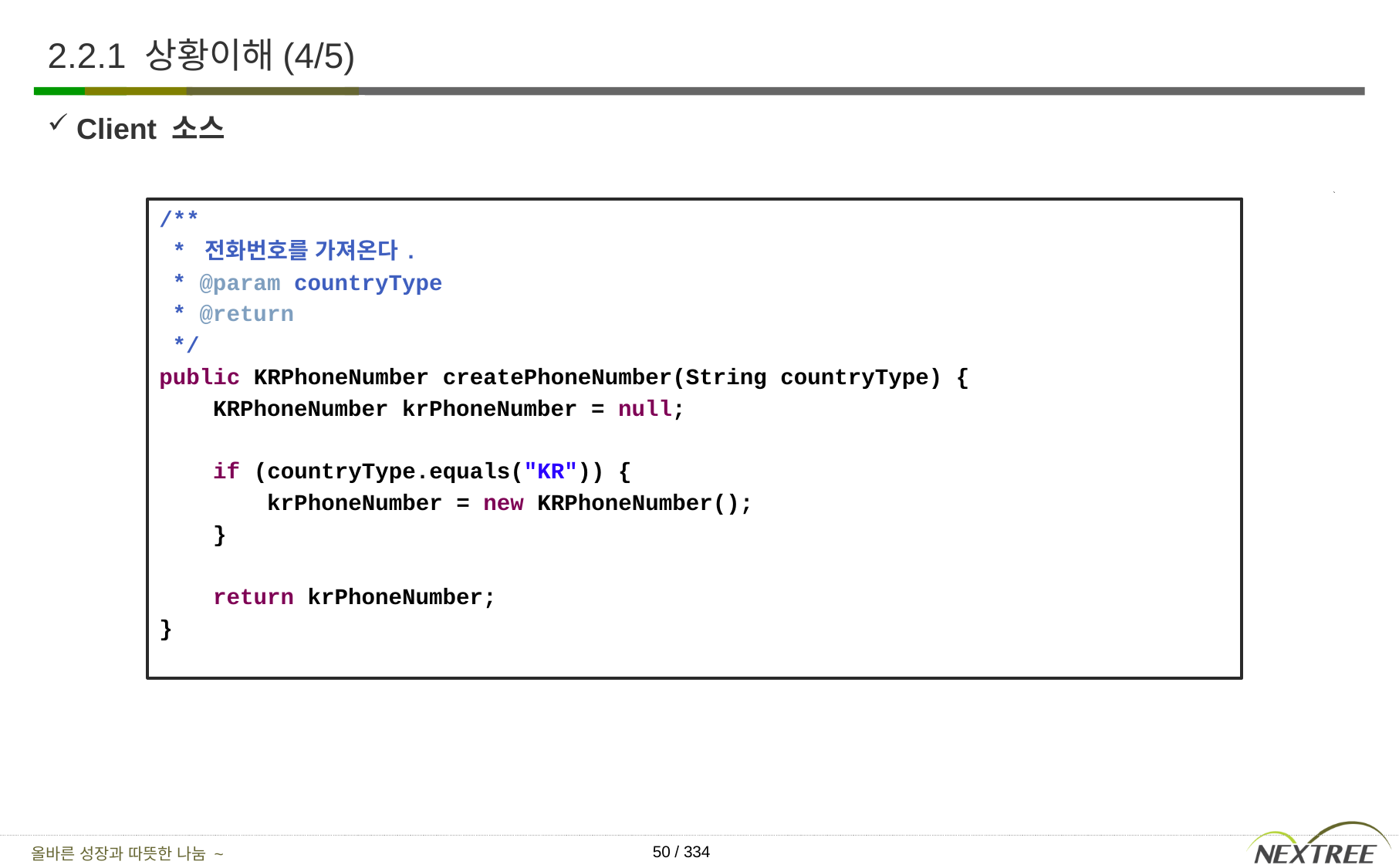

# 2.2.1 상황이해(4/5)
Client 소스
/**
 * 전화번호를 가져온다.
 * @param countryType
 * @return
 */
public KRPhoneNumber createPhoneNumber(String countryType) {
    KRPhoneNumber krPhoneNumber = null;

    if (countryType.equals("KR")) {
        krPhoneNumber = new KRPhoneNumber();
    }

    return krPhoneNumber;
}